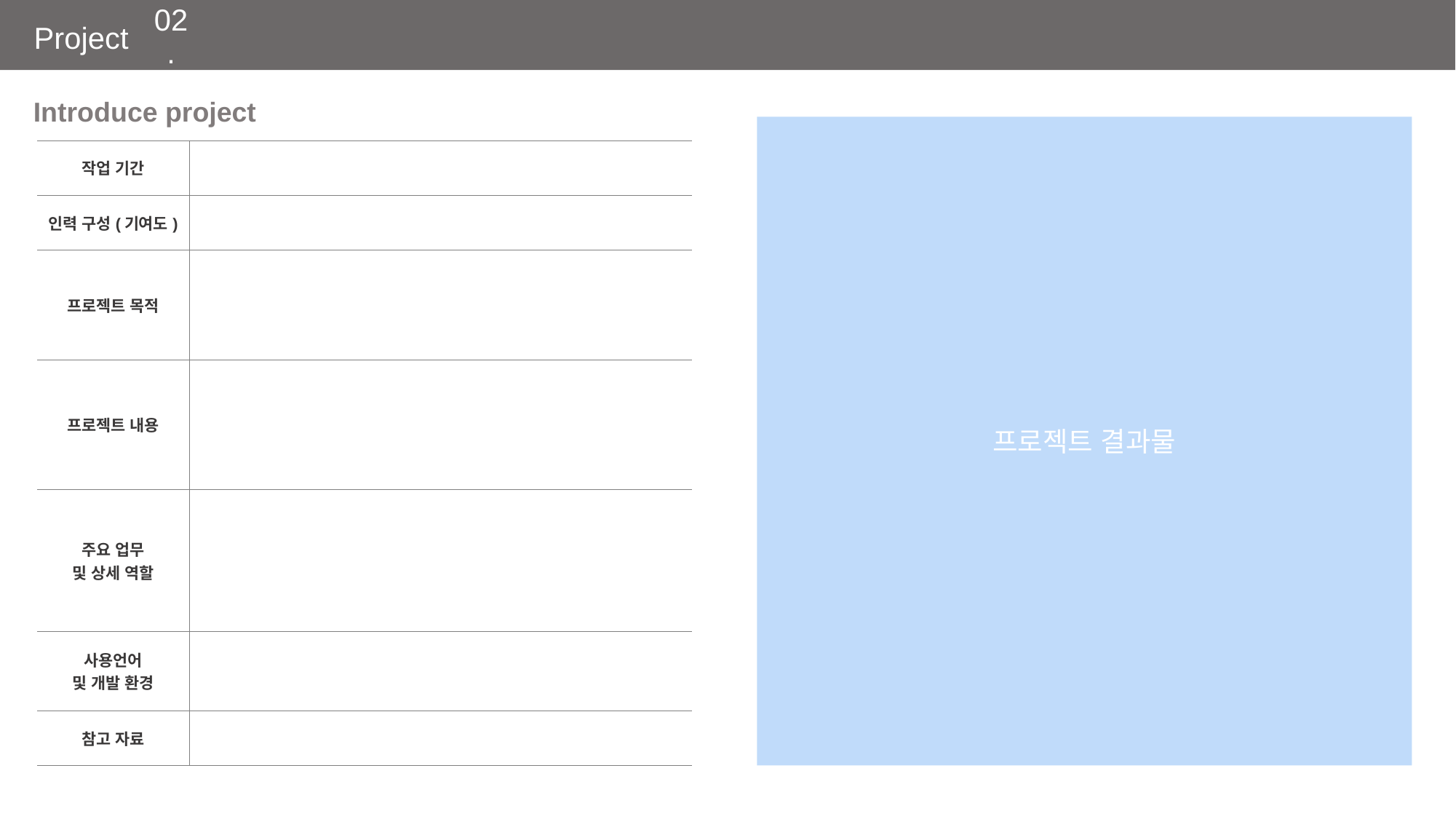

02.

프로젝트 결과물
| 작업 기간 |  |
| --- | --- |
| 인력 구성(기여도) |  |
| 프로젝트 목적 |  |
| 프로젝트 내용 |  |
| 주요 업무 및 상세 역할 |  |
| 사용언어 및 개발 환경 |  |
| 참고 자료 |  |